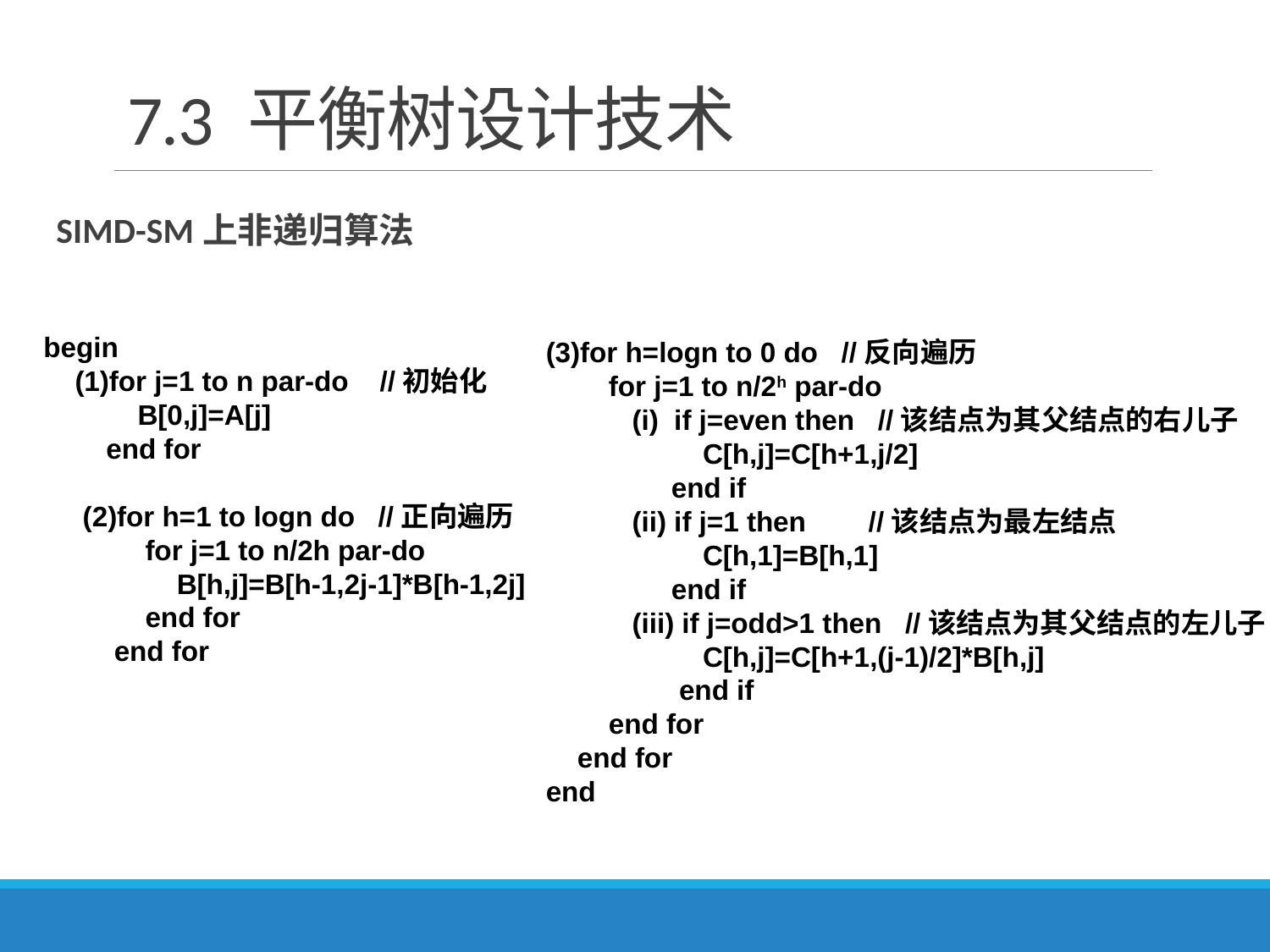

# 7.3 平衡树设计技术
SIMD-SM上非递归算法

begin
    (1)for j=1 to n par-do    //初始化
            B[0,j]=A[j]
        end for

     (2)for h=1 to logn do   //正向遍历
             for j=1 to n/2h par-do
                 B[h,j]=B[h-1,2j-1]*B[h-1,2j]
             end for
         end for

(3)for h=logn to 0 do   //反向遍历
        for j=1 to n/2h par-do
           (i)  if j=even then   //该结点为其父结点的右儿子
                    C[h,j]=C[h+1,j/2]
                end if
           (ii) if j=1 then        //该结点为最左结点
                    C[h,1]=B[h,1]
                end if
           (iii) if j=odd>1 then   //该结点为其父结点的左儿子
                    C[h,j]=C[h+1,(j-1)/2]*B[h,j]
                 end if
        end for
    end for
end